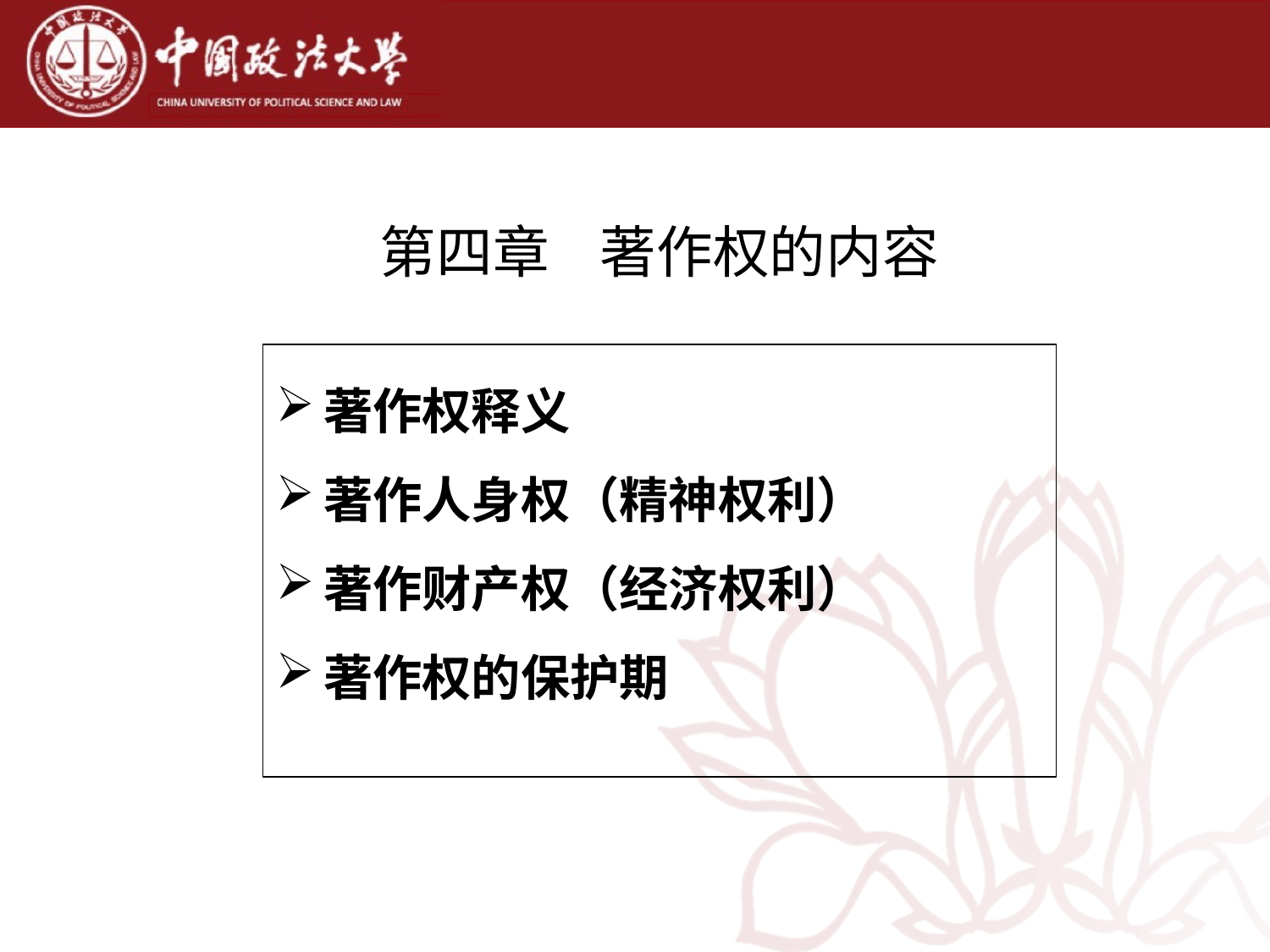

# 第四章    著作权的内容
著作权释义
著作人身权（精神权利）
著作财产权（经济权利）
著作权的保护期